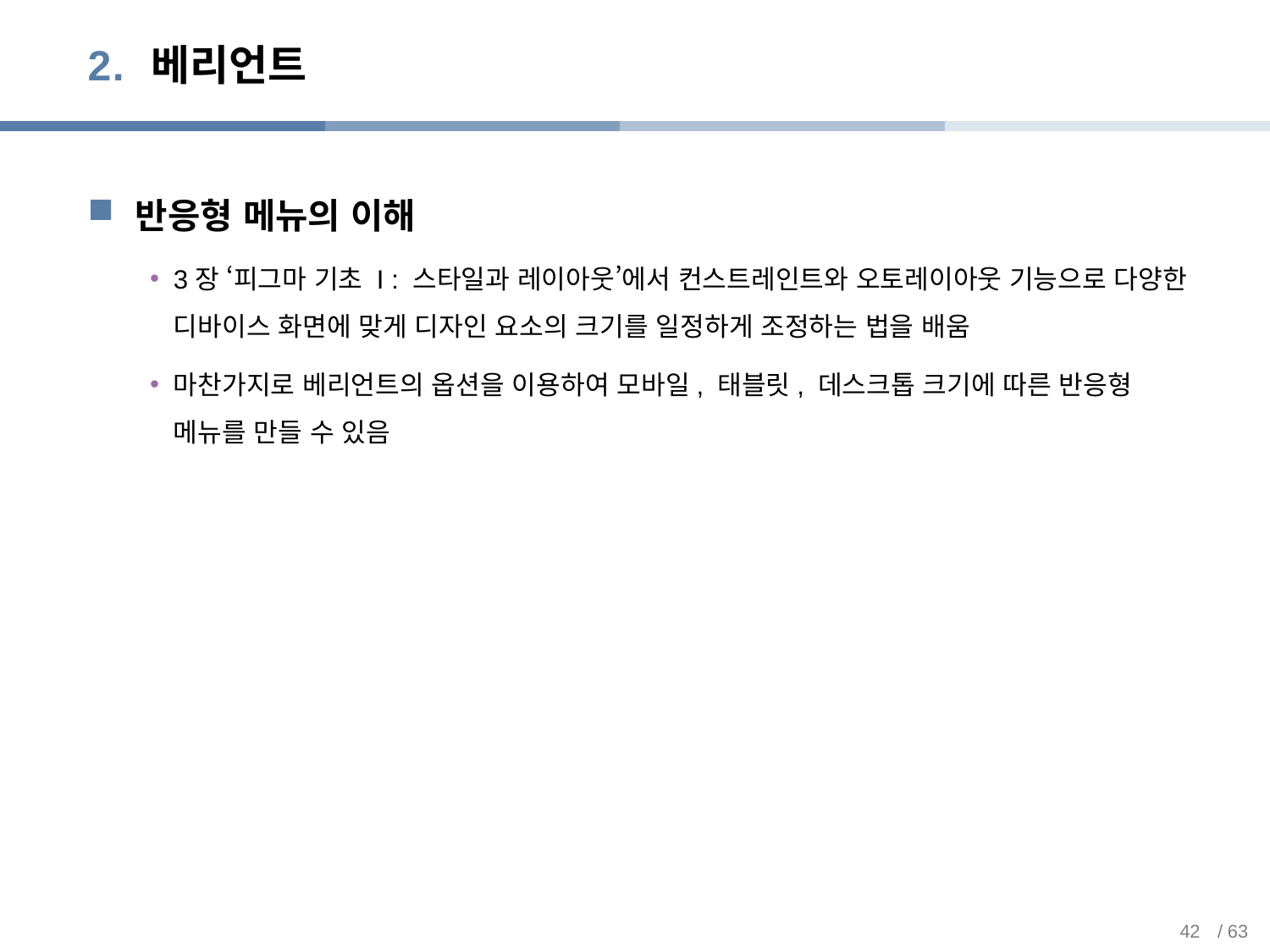

# 베리언트
반응형 메뉴의 이해
3장 ‘피그마 기초 I : 스타일과 레이아웃’에서 컨스트레인트와 오토레이아웃 기능으로 다양한 디바이스 화면에 맞게 디자인 요소의 크기를 일정하게 조정하는 법을 배움
마찬가지로 베리언트의 옵션을 이용하여 모바일, 태블릿, 데스크톱 크기에 따른 반응형 메뉴를 만들 수 있음